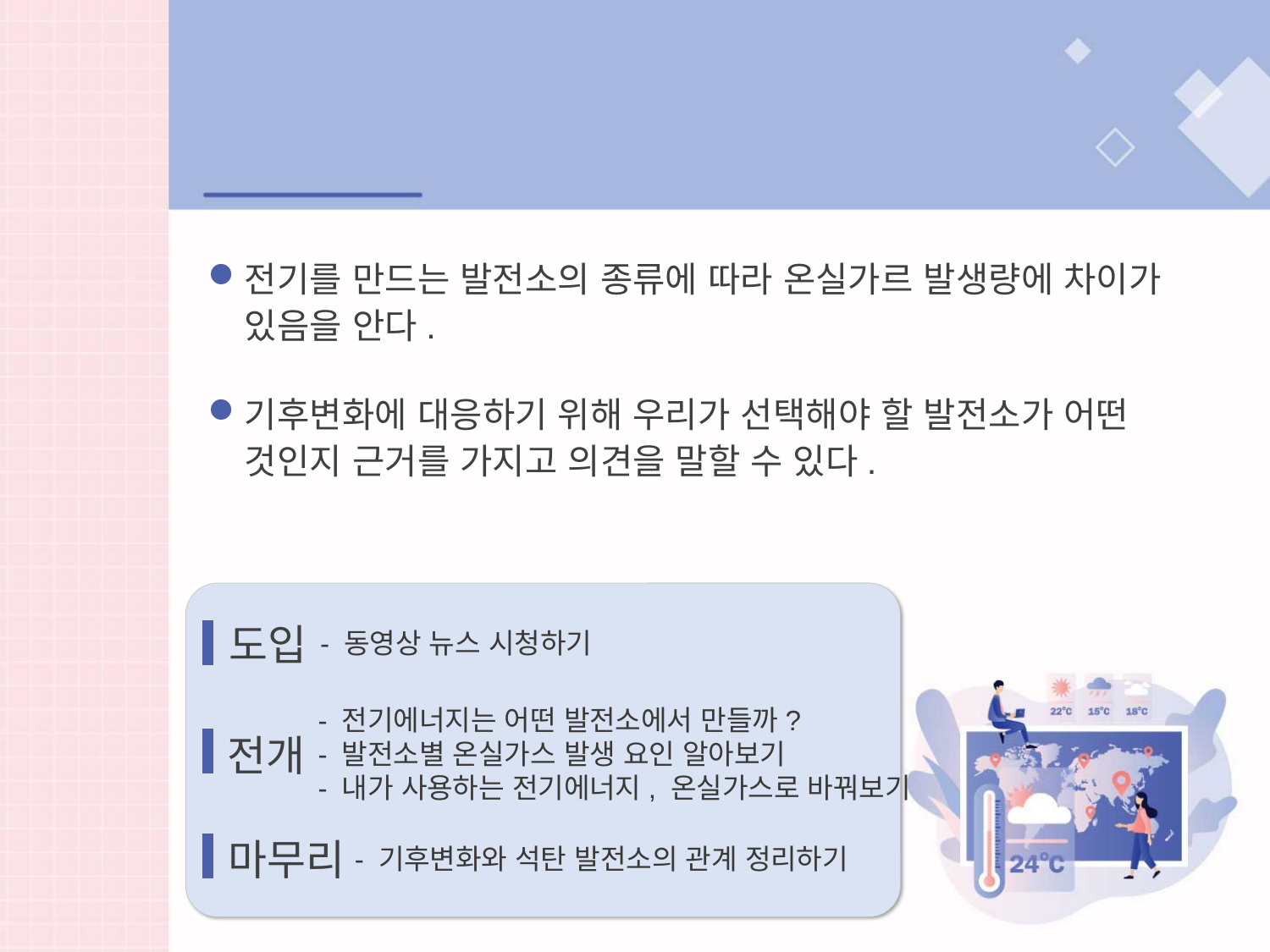

학습목표
전기를 만드는 발전소의 종류에 따라 온실가르 발생량에 차이가 있음을 안다.
기후변화에 대응하기 위해 우리가 선택해야 할 발전소가 어떤 것인지 근거를 가지고 의견을 말할 수 있다.

도입
- 동영상 뉴스 시청하기
- 전기에너지는 어떤 발전소에서 만들까?
- 발전소별 온실가스 발생 요인 알아보기
- 내가 사용하는 전기에너지, 온실가스로 바꿔보기
전개
마무리
- 기후변화와 석탄 발전소의 관계 정리하기